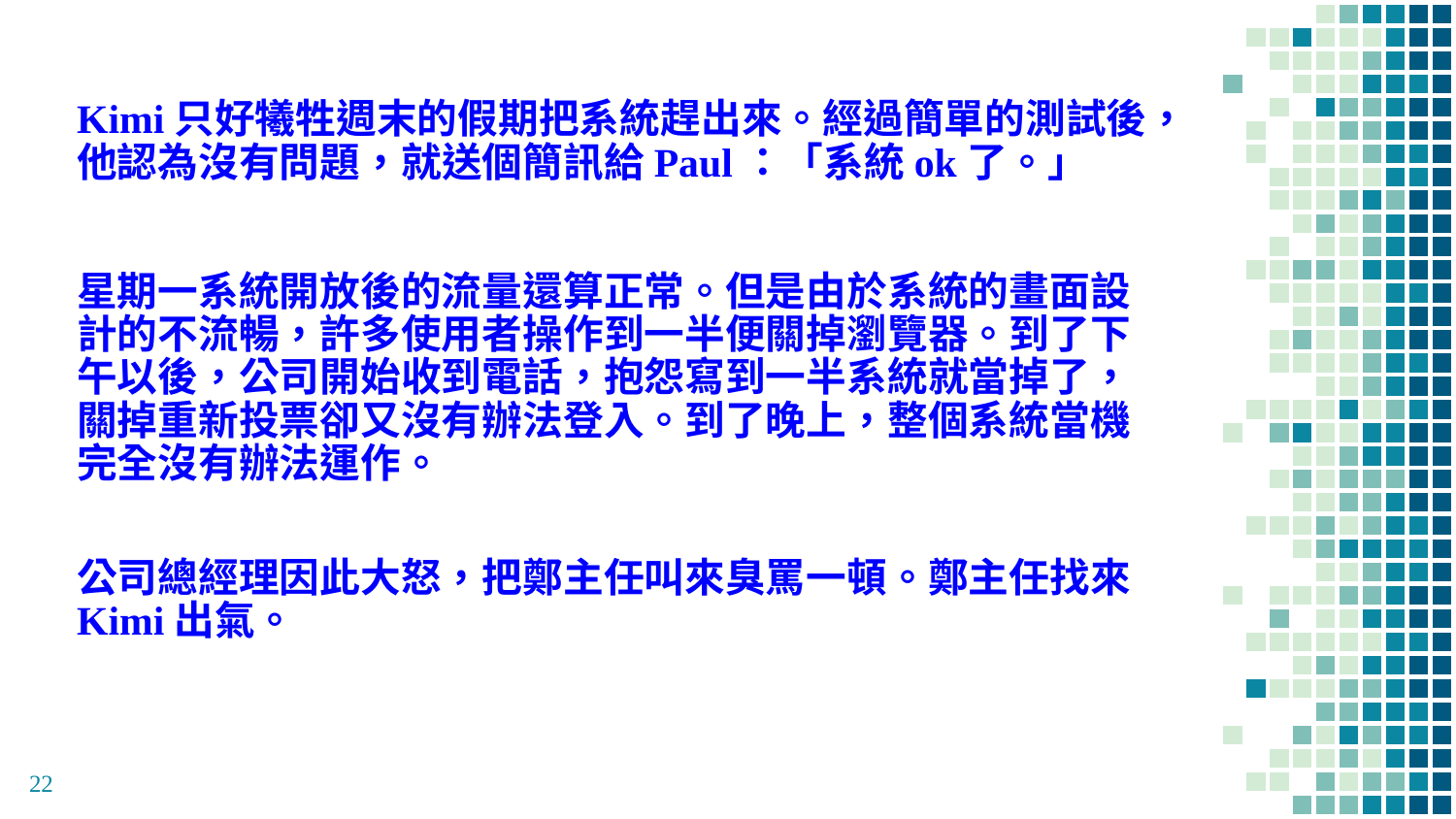

Kimi只好犧牲週末的假期把系統趕出來。經過簡單的測試後，他認為沒有問題，就送個簡訊給Paul：「系統ok了。」
星期一系統開放後的流量還算正常。但是由於系統的畫面設計的不流暢，許多使用者操作到一半便關掉瀏覽器。到了下午以後，公司開始收到電話，抱怨寫到一半系統就當掉了，關掉重新投票卻又沒有辦法登入。到了晚上，整個系統當機完全沒有辦法運作。
公司總經理因此大怒，把鄭主任叫來臭罵一頓。鄭主任找來Kimi出氣。
22